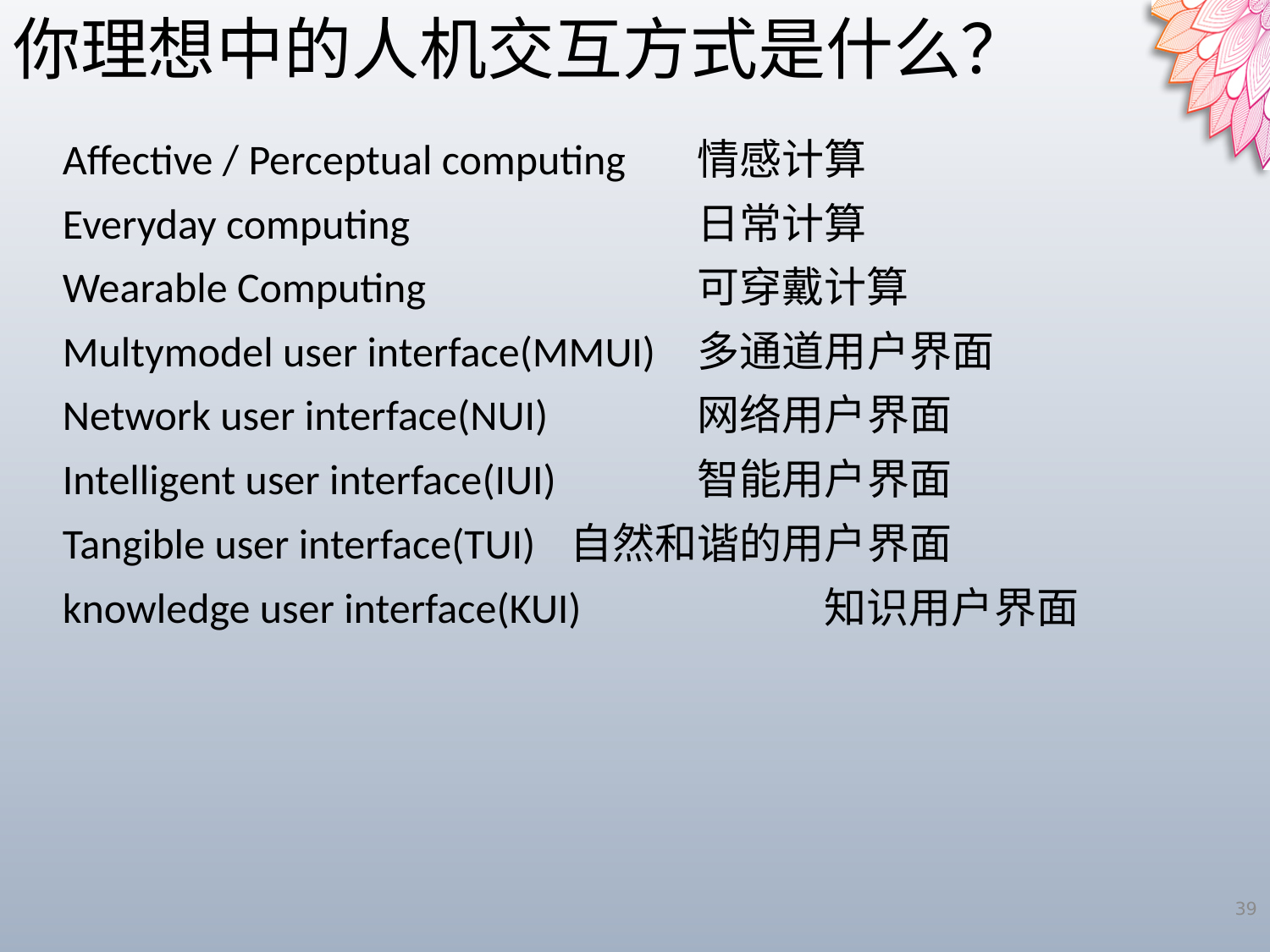

你理想中的人机交互方式是什么？
Affective / Perceptual computing 	情感计算
Everyday computing			日常计算
Wearable Computing 			可穿戴计算
Multymodel user interface(MMUI)	多通道用户界面
Network user interface(NUI)		网络用户界面
Intelligent user interface(IUI)		智能用户界面
Tangible user interface(TUI)	自然和谐的用户界面
knowledge user interface(KUI)		知识用户界面
39